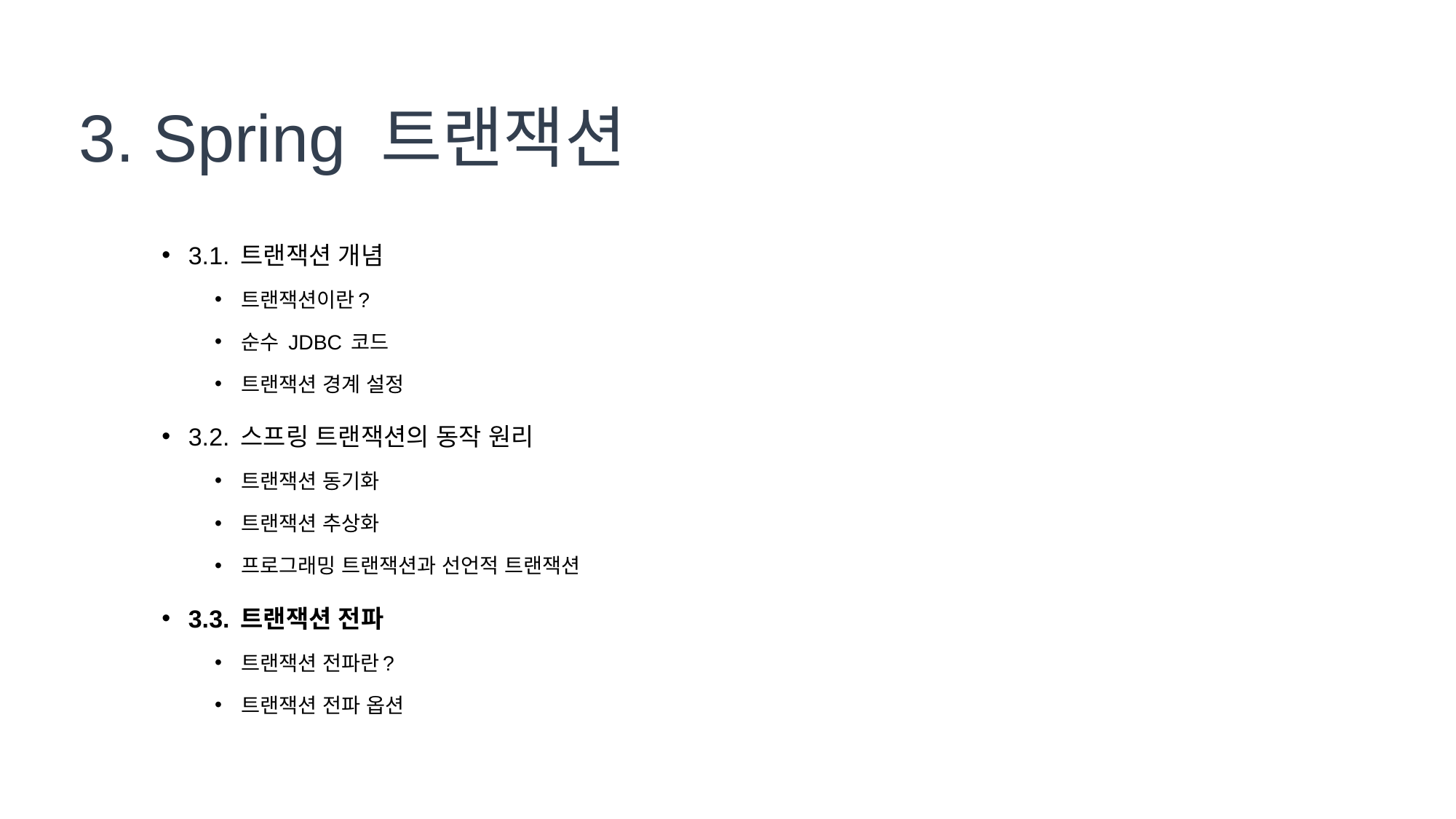

# 3. Spring 트랜잭션
3.1. 트랜잭션 개념
트랜잭션이란?
순수 JDBC 코드
트랜잭션 경계 설정
3.2. 스프링 트랜잭션의 동작 원리
트랜잭션 동기화
트랜잭션 추상화
프로그래밍 트랜잭션과 선언적 트랜잭션
3.3. 트랜잭션 전파
트랜잭션 전파란?
트랜잭션 전파 옵션